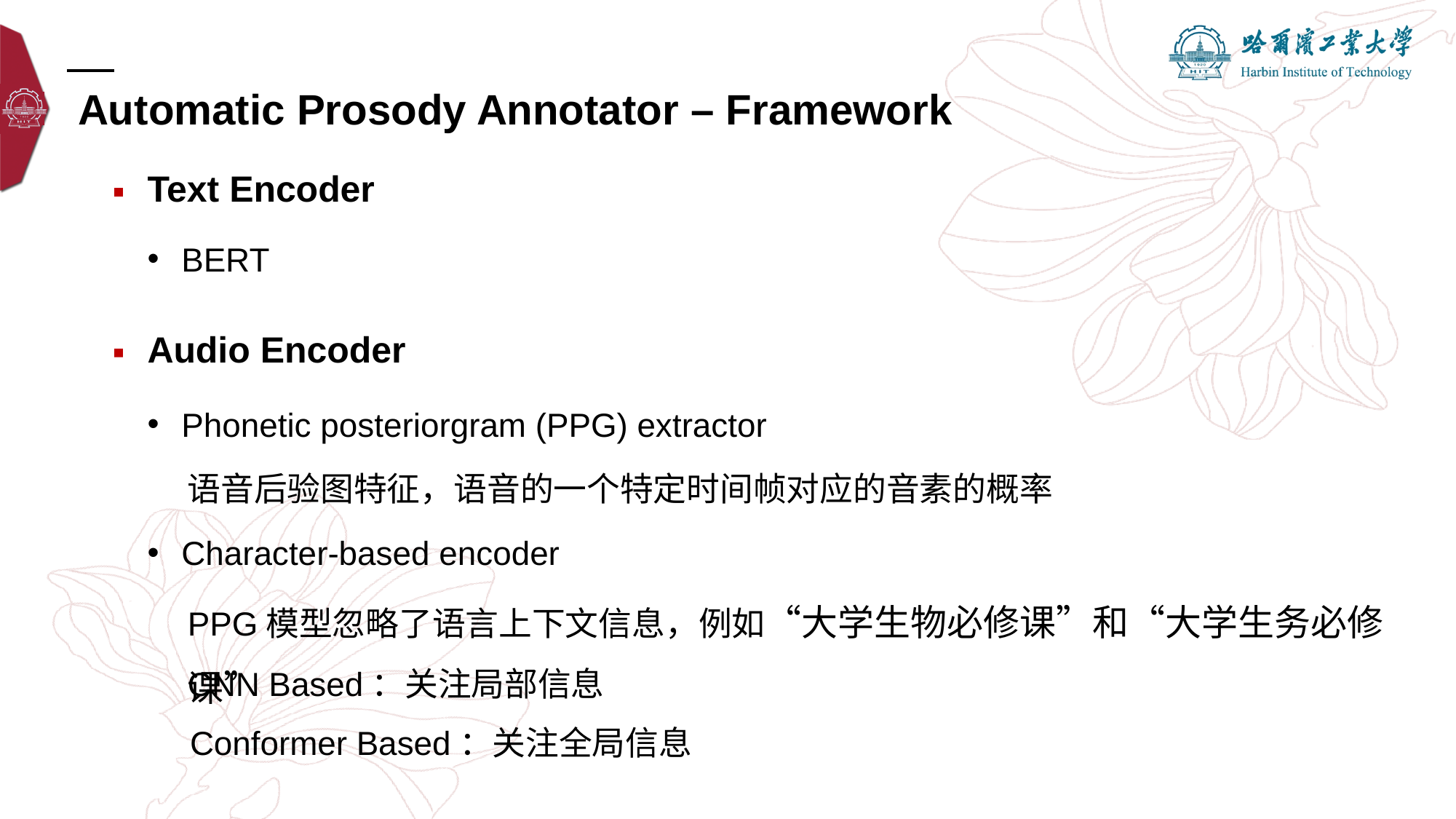

Automatic Prosody Annotator – Framework
Text Encoder

BERT
Audio Encoder

Phonetic posteriorgram (PPG) extractor
语音后验图特征，语音的一个特定时间帧对应的音素的概率
Character-based encoder
PPG模型忽略了语言上下文信息，例如“大学生物必修课”和“大学生务必修课”
CNN Based：关注局部信息
Conformer Based：关注全局信息